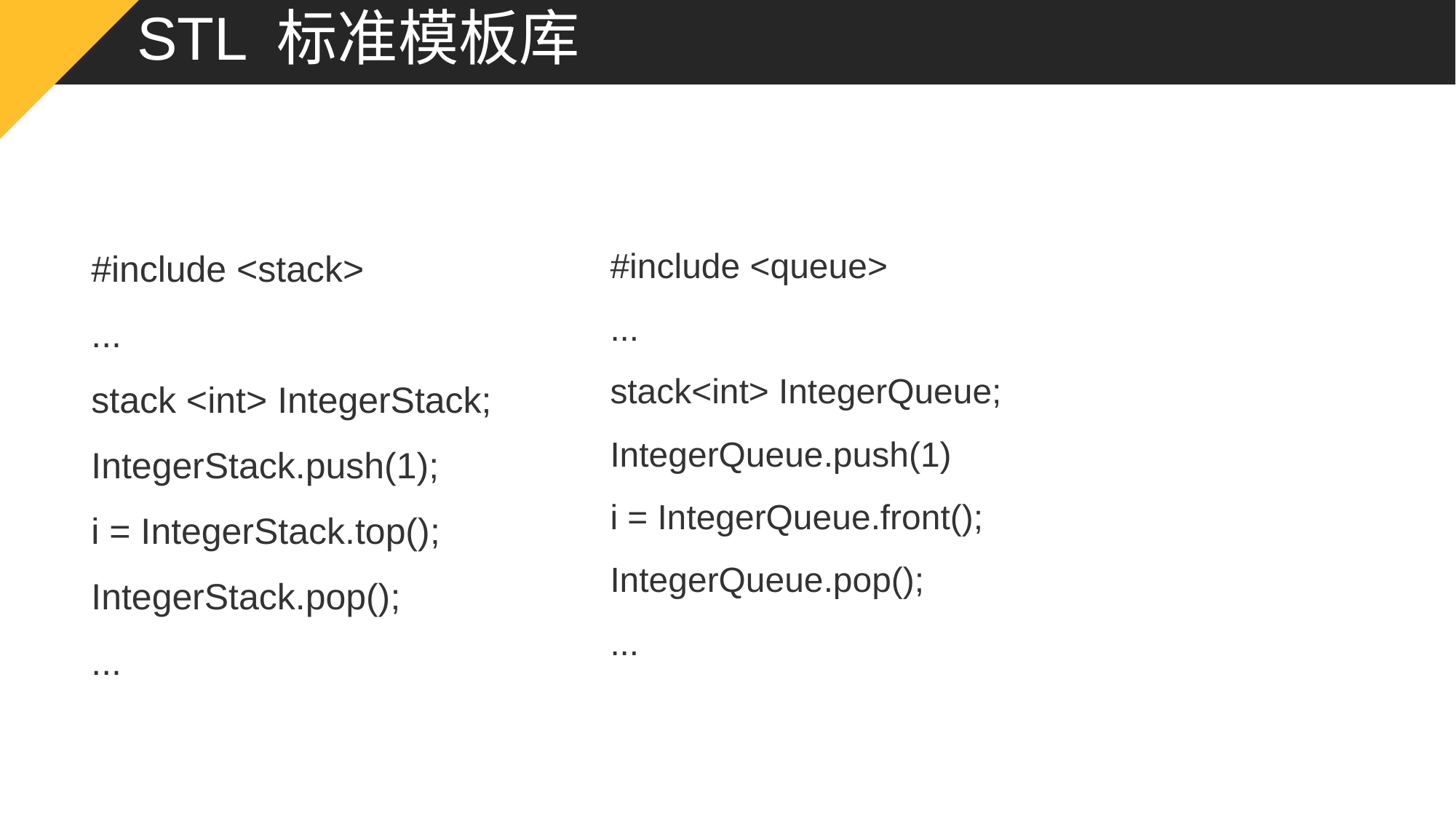

# STL 标准模板库
#include <queue>
...
stack<int> IntegerQueue;
IntegerQueue.push(1)
i = IntegerQueue.front();
IntegerQueue.pop();
...
#include <stack>
...
stack <int> IntegerStack;
IntegerStack.push(1);
i = IntegerStack.top();
IntegerStack.pop();
...